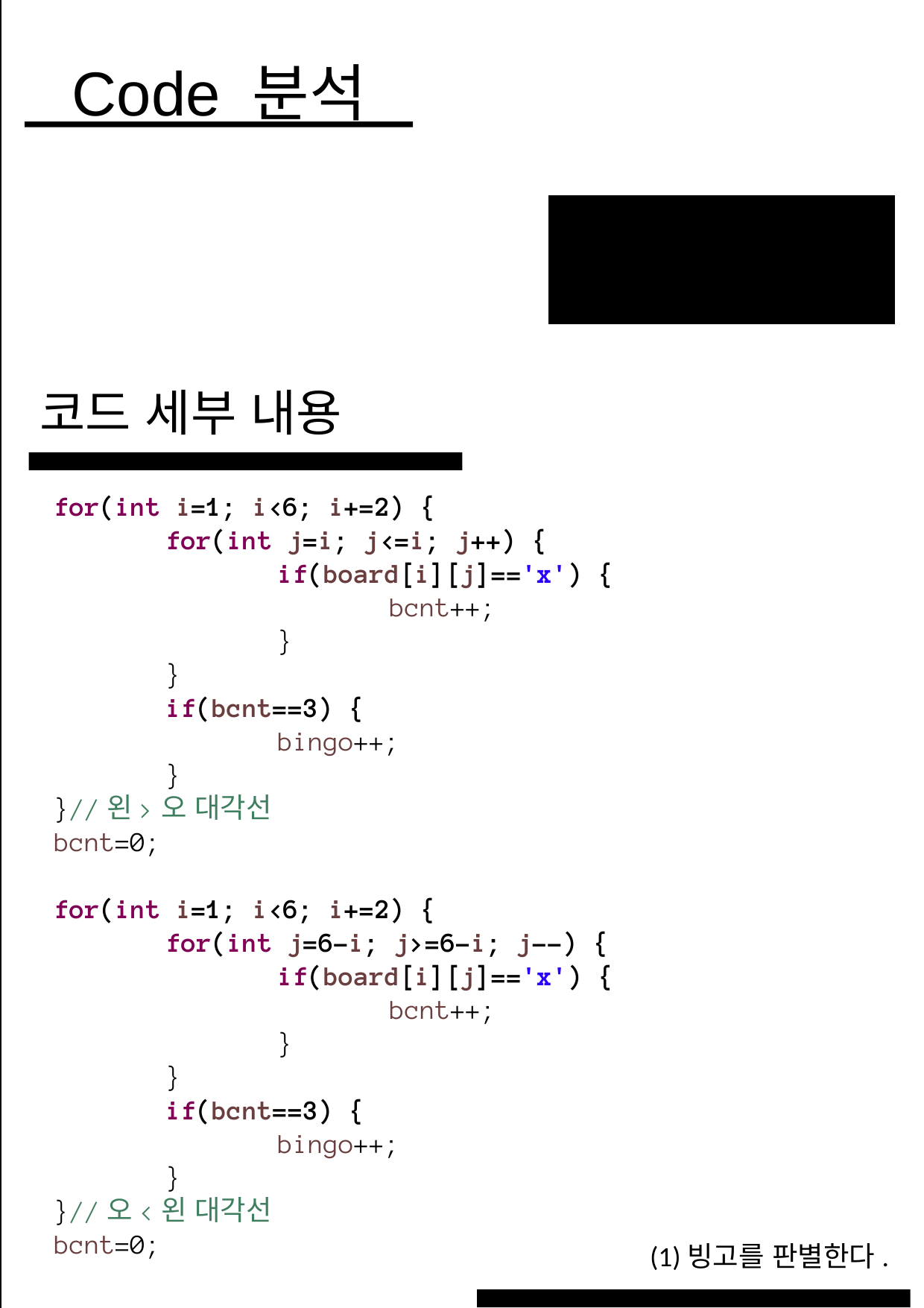

Code 분석

코드 세부 내용
WHAT WE DO?

for(int i=1; i<6; i+=2) {
	for(int j=i; j<=i; j++) {
 		if(board[i][j]=='x') {
 			bcnt++;
		}
	}
	if(bcnt==3) {
		bingo++;
	}
}//왼>오 대각선
bcnt=0;

for(int i=1; i<6; i+=2) {
	for(int j=6-i; j>=6-i; j--) {
 		if(board[i][j]=='x') {
 			bcnt++;
 		}
	}
	if(bcnt==3) {
		bingo++;
	}
}//오<왼 대각선
bcnt=0;

30

(1)빙고를 판별한다.